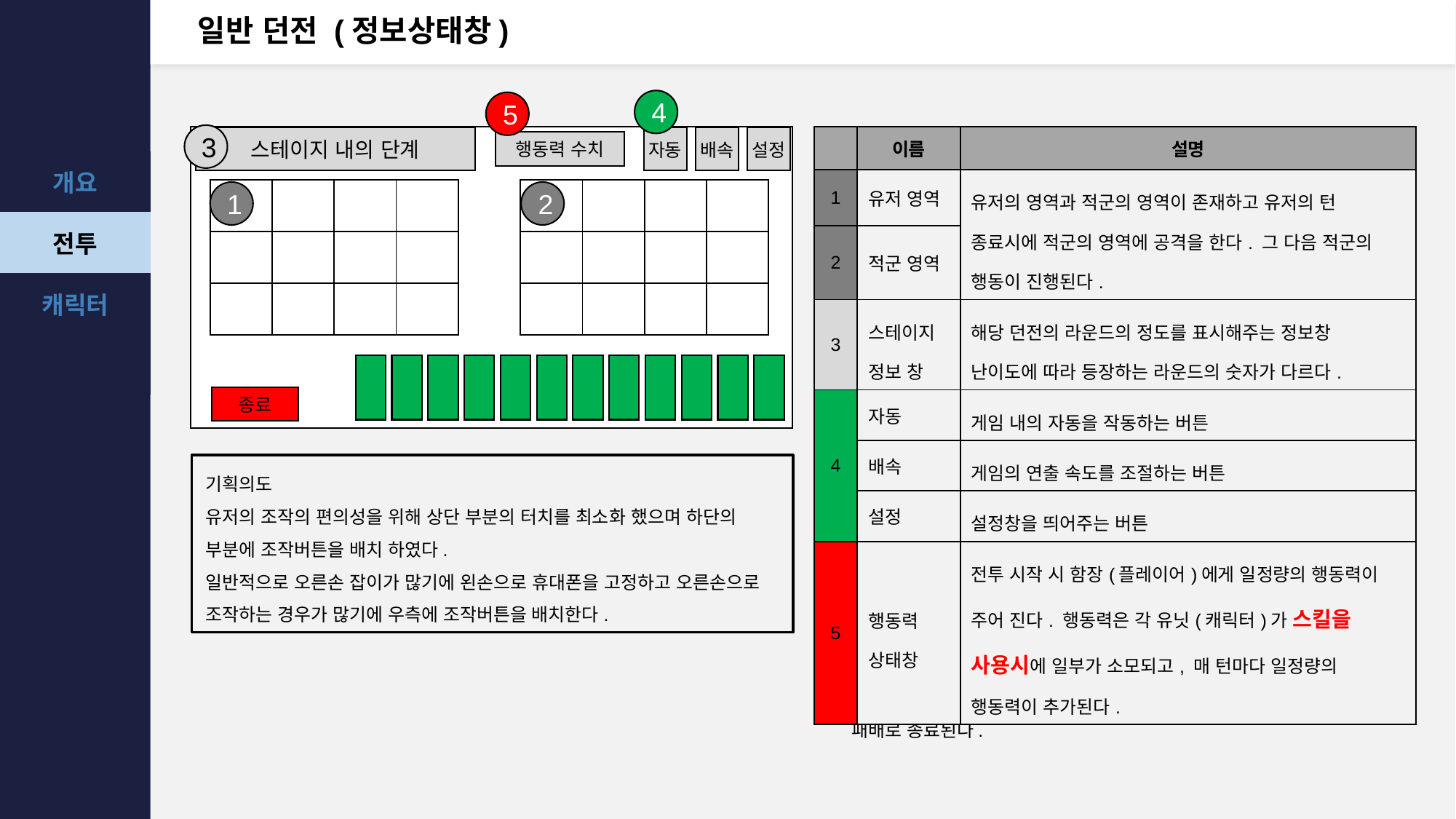

# 일반 던전 (정보상태창)
4
5
3

스테이지 내의 단계
자동
배속
설정
행동력 수치

|  | 이름 | 설명 |
| --- | --- | --- |
| 1 | 유저 영역 | 유저의 영역과 적군의 영역이 존재하고 유저의 턴 종료시에 적군의 영역에 공격을 한다. 그 다음 적군의 행동이 진행된다. |
| 2 | 적군 영역 |  |
| 3 | 스테이지 정보 창 | 해당 던전의 라운드의 정도를 표시해주는 정보창 난이도에 따라 등장하는 라운드의 숫자가 다르다. |
| 4 | 자동 | 게임 내의 자동을 작동하는 버튼 |
|  | 배속 | 게임의 연출 속도를 조절하는 버튼 |
|  | 설정 | 설정창을 띄어주는 버튼 |
| 5 | 행동력 상태창 | 전투 시작 시 함장(플레이어)에게 일정량의 행동력이 주어 진다. 행동력은 각 유닛(캐릭터)가 스킬을 사용시에 일부가 소모되고, 매 턴마다 일정량의 행동력이 추가된다. |
|  |  |  |  |  |  |  |  |  |
| --- | --- | --- | --- | --- | --- | --- | --- | --- |
|  |  |  |  |  |  |  |  |  |
|  |  |  |  |  |  |  |  |  |
1
2
종료
기획의도
유저의 조작의 편의성을 위해 상단 부분의 터치를 최소화 했으며 하단의 부분에 조작버튼을 배치 하였다.
일반적으로 오른손 잡이가 많기에 왼손으로 휴대폰을 고정하고 오른손으로 조작하는 경우가 많기에 우측에 조작버튼을 배치한다.
모든 적을 퇴치하면 전투가 승리로 종료되고 아군이 전멸하게 되면 전투가 패배로 종료된다.